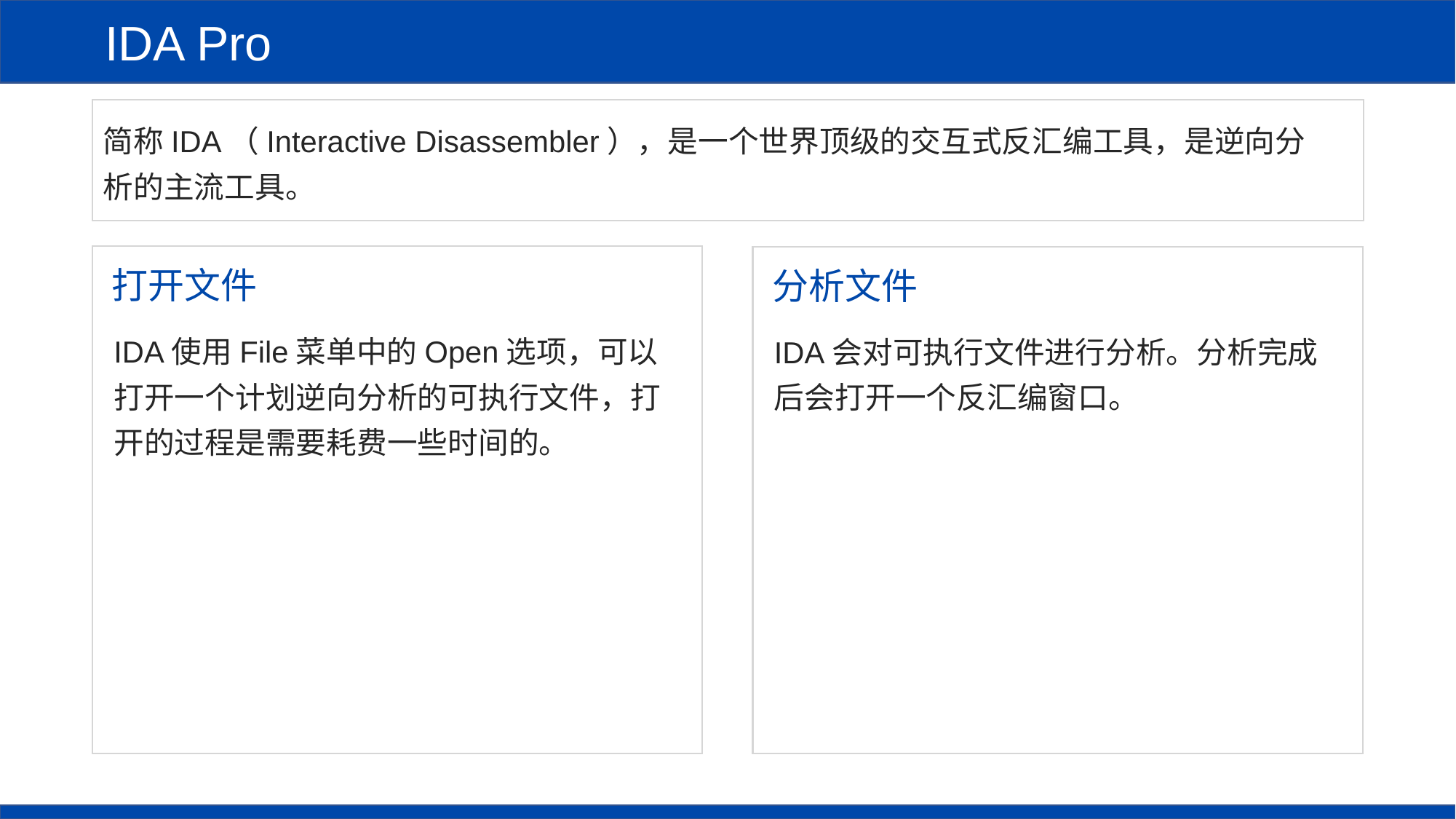

IDA Pro

简称IDA（Interactive Disassembler），是一个世界顶级的交互式反汇编工具，是逆向分析的主流工具。

打开文件
分析文件
IDA使用File菜单中的Open选项，可以打开一个计划逆向分析的可执行文件，打开的过程是需要耗费一些时间的。
IDA会对可执行文件进行分析。分析完成后会打开一个反汇编窗口。